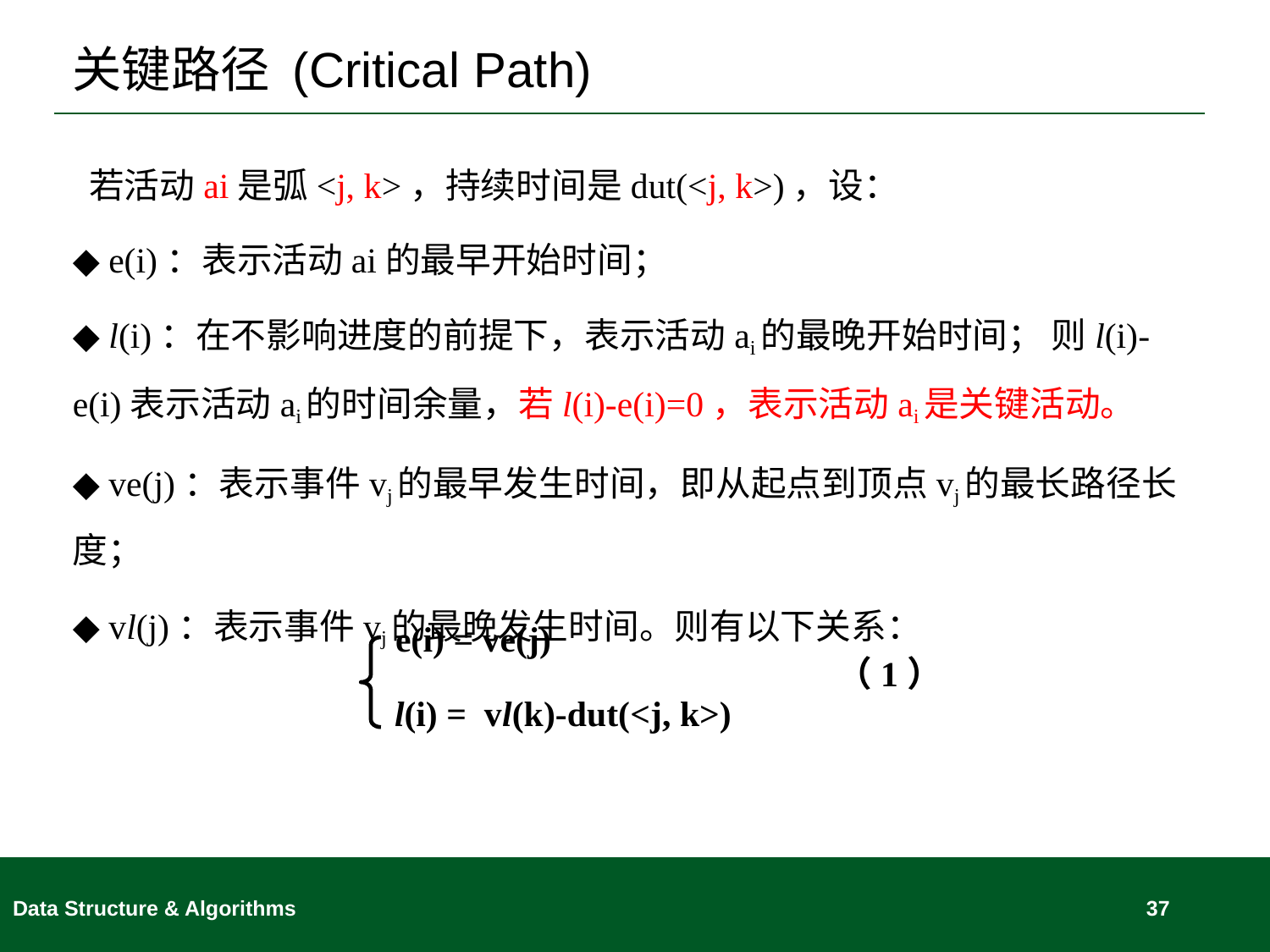

# 关键路径 (Critical Path)
 若活动ai是弧<j, k>，持续时间是dut(<j, k>)，设：
◆ e(i)：表示活动ai的最早开始时间；
◆ l(i)：在不影响进度的前提下，表示活动ai的最晚开始时间； 则l(i)-e(i)表示活动ai的时间余量，若l(i)-e(i)=0，表示活动ai是关键活动。
◆ ve(j)：表示事件vj的最早发生时间，即从起点到顶点vj的最长路径长度；
◆ vl(j)：表示事件vj的最晚发生时间。则有以下关系：
e(i) = ve(j)

l(i) =  vl(k)-dut(<j, k>)
（1）
Data Structure & Algorithms
37